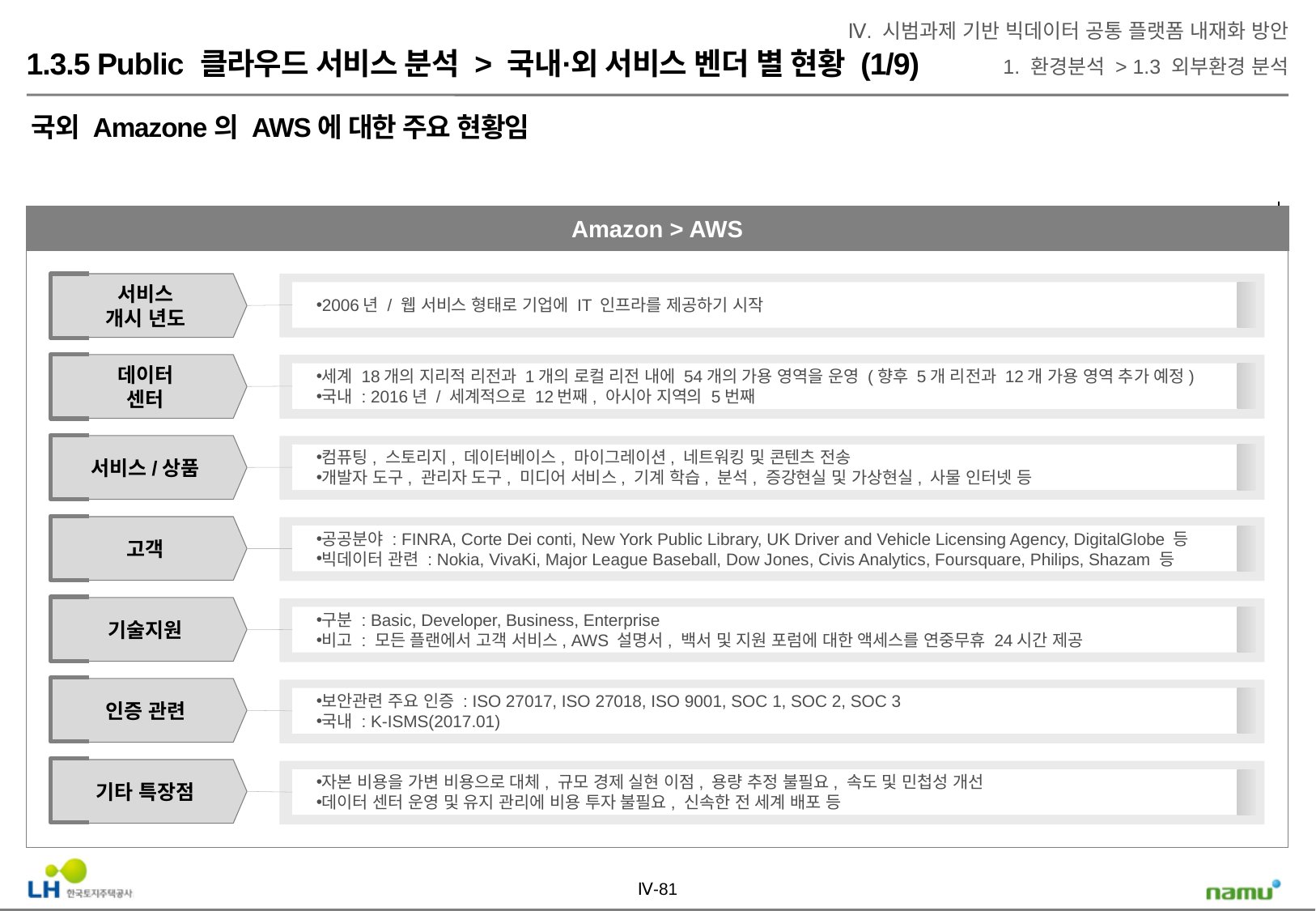

Ⅳ. 시범과제 기반 빅데이터 공통 플랫폼 내재화 방안
1. 환경분석 > 1.3 외부환경 분석
1.3.5 Public 클라우드 서비스 분석 > 국내∙외 서비스 벤더 별 현황 (1/9)
국외 Amazone의 AWS에 대한 주요 현황임
Amazon > AWS

서비스
개시 년도
데이터
센터
서비스/상품
고객
기술지원
인증 관련
기타 특장점

2006년 / 웹 서비스 형태로 기업에 IT 인프라를 제공하기 시작

세계 18개의 지리적 리전과 1개의 로컬 리전 내에 54개의 가용 영역을 운영 (향후 5개 리전과 12개 가용 영역 추가 예정)
국내 : 2016년 / 세계적으로 12번째, 아시아 지역의 5번째

컴퓨팅, 스토리지, 데이터베이스, 마이그레이션, 네트워킹 및 콘텐츠 전송
개발자 도구, 관리자 도구, 미디어 서비스, 기계 학습, 분석, 증강현실 및 가상현실, 사물 인터넷 등

공공분야 : FINRA, Corte Dei conti, New York Public Library, UK Driver and Vehicle Licensing Agency, DigitalGlobe 등
빅데이터 관련 : Nokia, VivaKi, Major League Baseball, Dow Jones, Civis Analytics, Foursquare, Philips, Shazam 등

구분 : Basic, Developer, Business, Enterprise
비고 : 모든 플랜에서 고객 서비스, AWS 설명서, 백서 및 지원 포럼에 대한 액세스를 연중무휴 24시간 제공

보안관련 주요 인증 : ISO 27017, ISO 27018, ISO 9001, SOC 1, SOC 2, SOC 3
국내 : K-ISMS(2017.01)

자본 비용을 가변 비용으로 대체, 규모 경제 실현 이점, 용량 추정 불필요, 속도 및 민첩성 개선
데이터 센터 운영 및 유지 관리에 비용 투자 불필요, 신속한 전 세계 배포 등